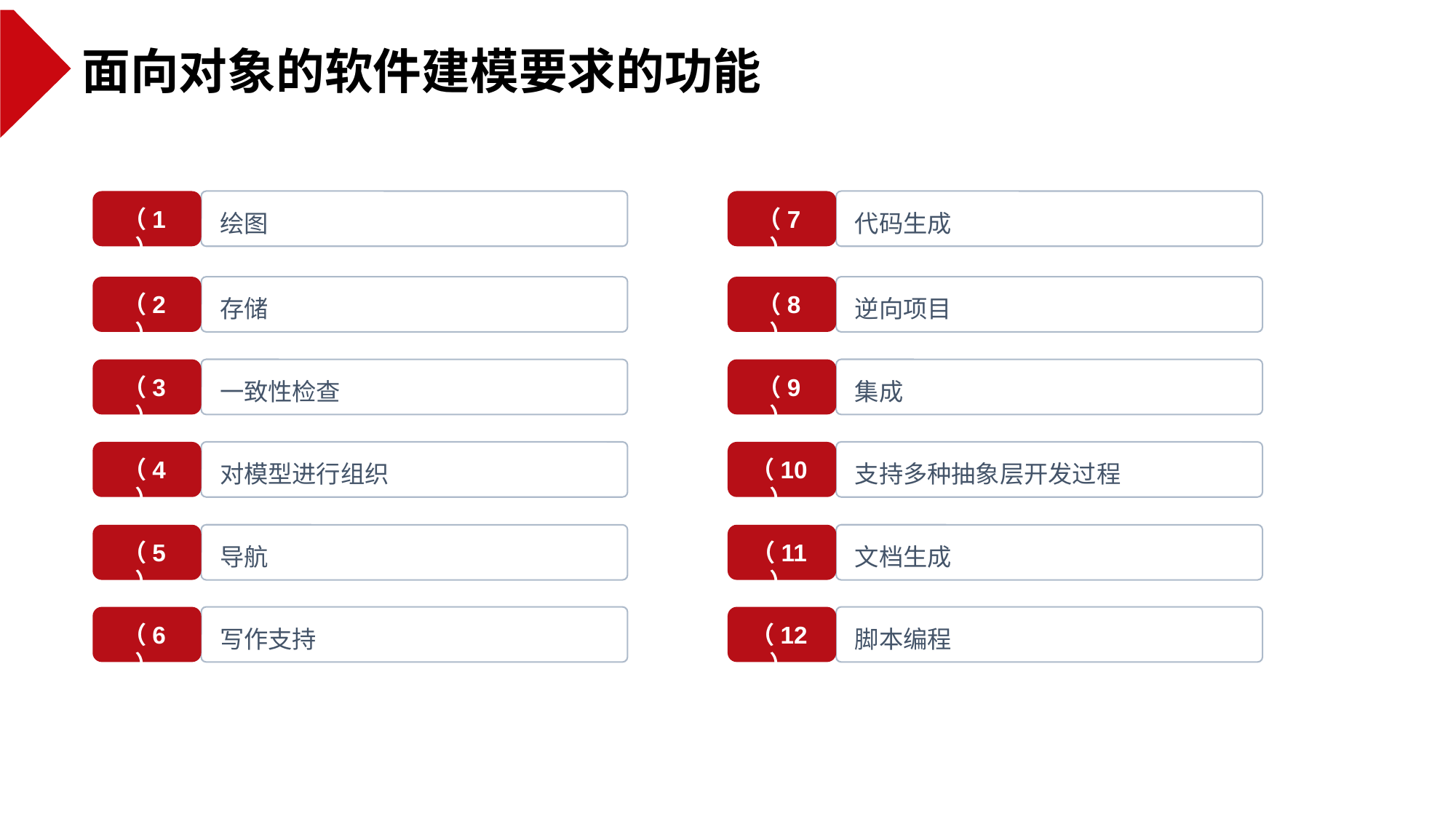

面向对象的软件建模要求的功能

（1）

绘图

（7）

代码生成

（2）

存储

（8）

逆向项目

（3）

一致性检查

（9）

集成

（4）

对模型进行组织

（10）

支持多种抽象层开发过程

（5）

导航

（11）

文档生成

（6）

写作支持

（12）

脚本编程